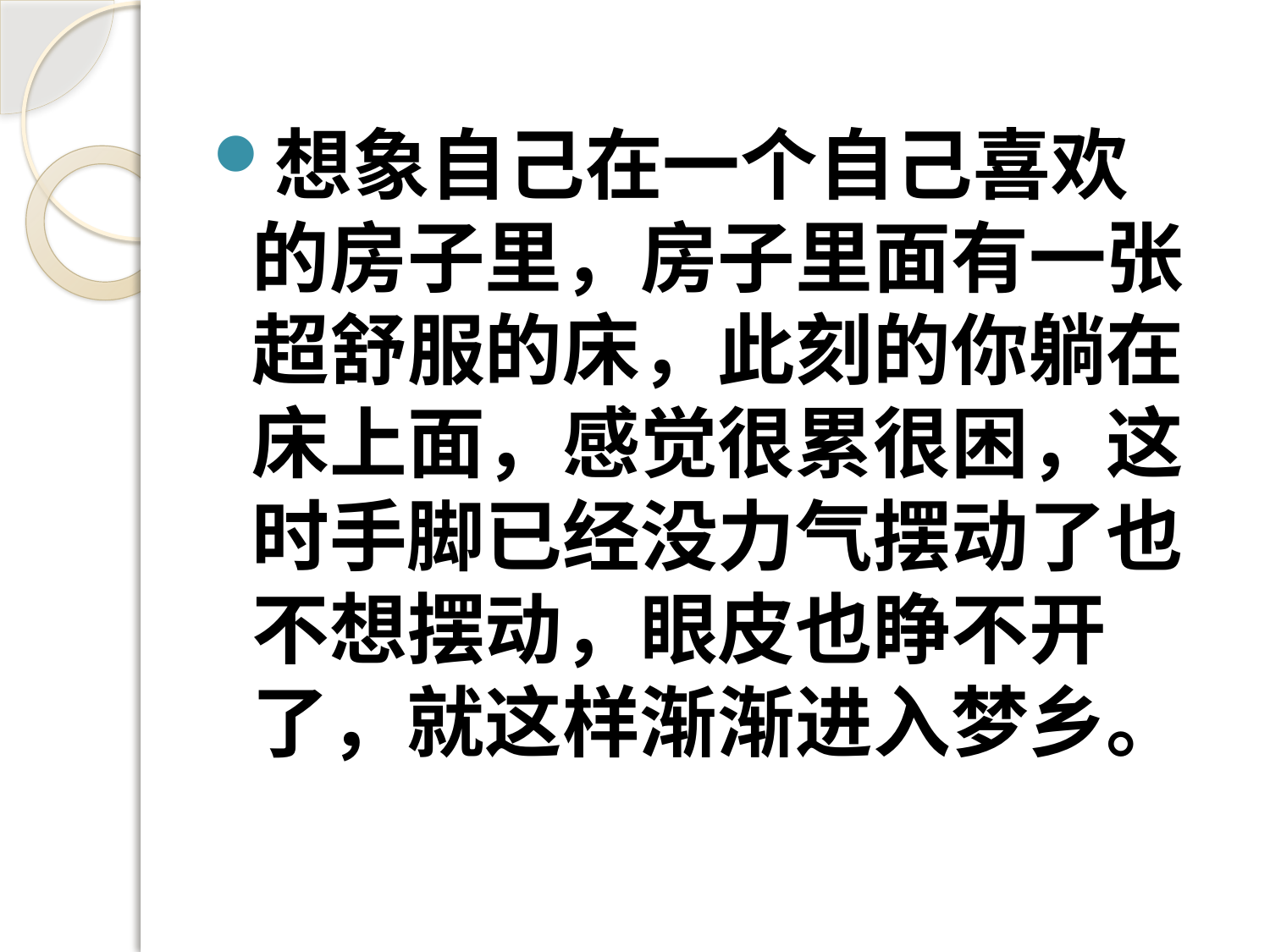

想象自己在一个自己喜欢的房子里，房子里面有一张超舒服的床，此刻的你躺在床上面，感觉很累很困，这时手脚已经没力气摆动了也不想摆动，眼皮也睁不开了，就这样渐渐进入梦乡。